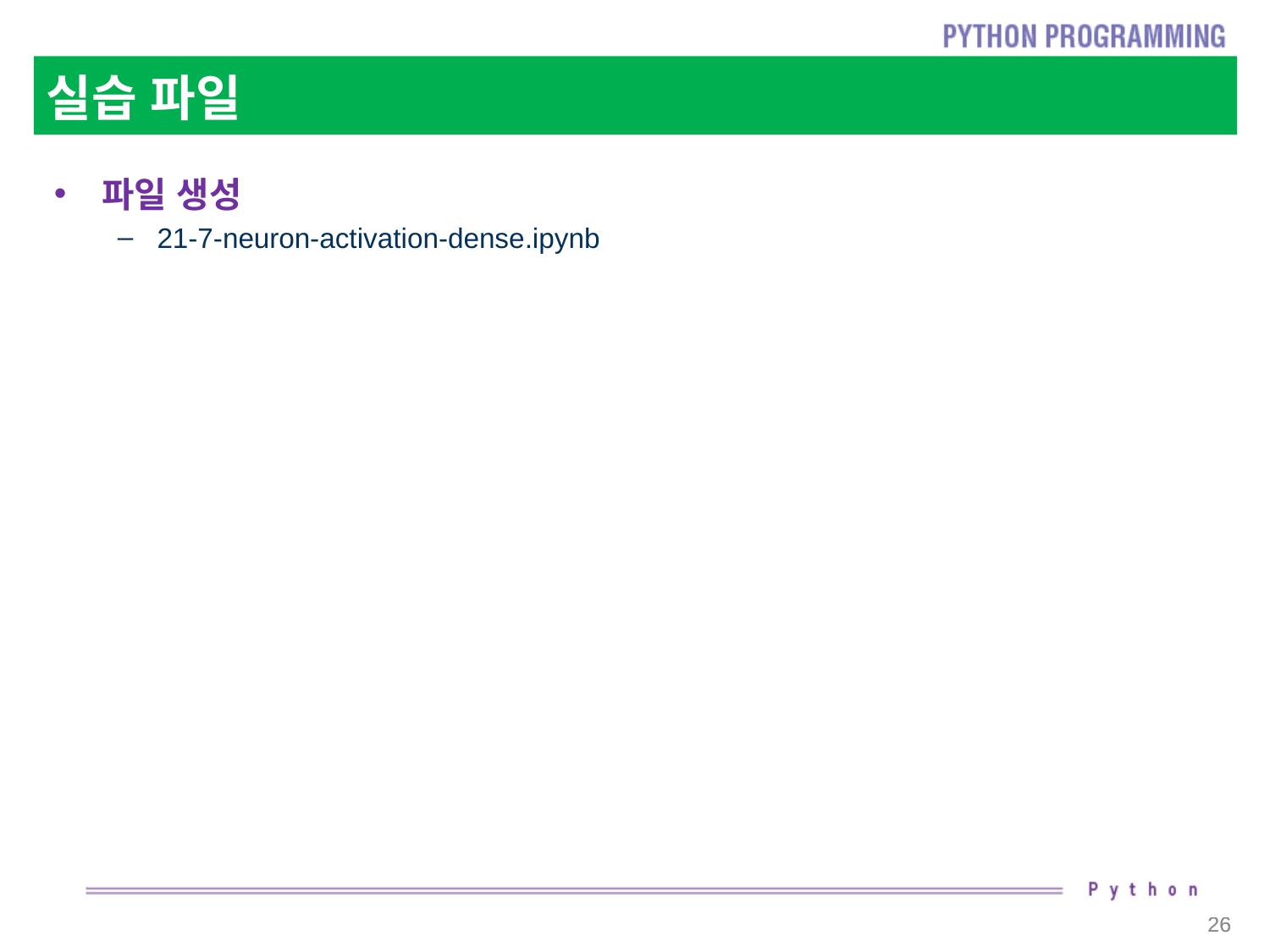

# 실습 파일
파일 생성
21-7-neuron-activation-dense.ipynb
26